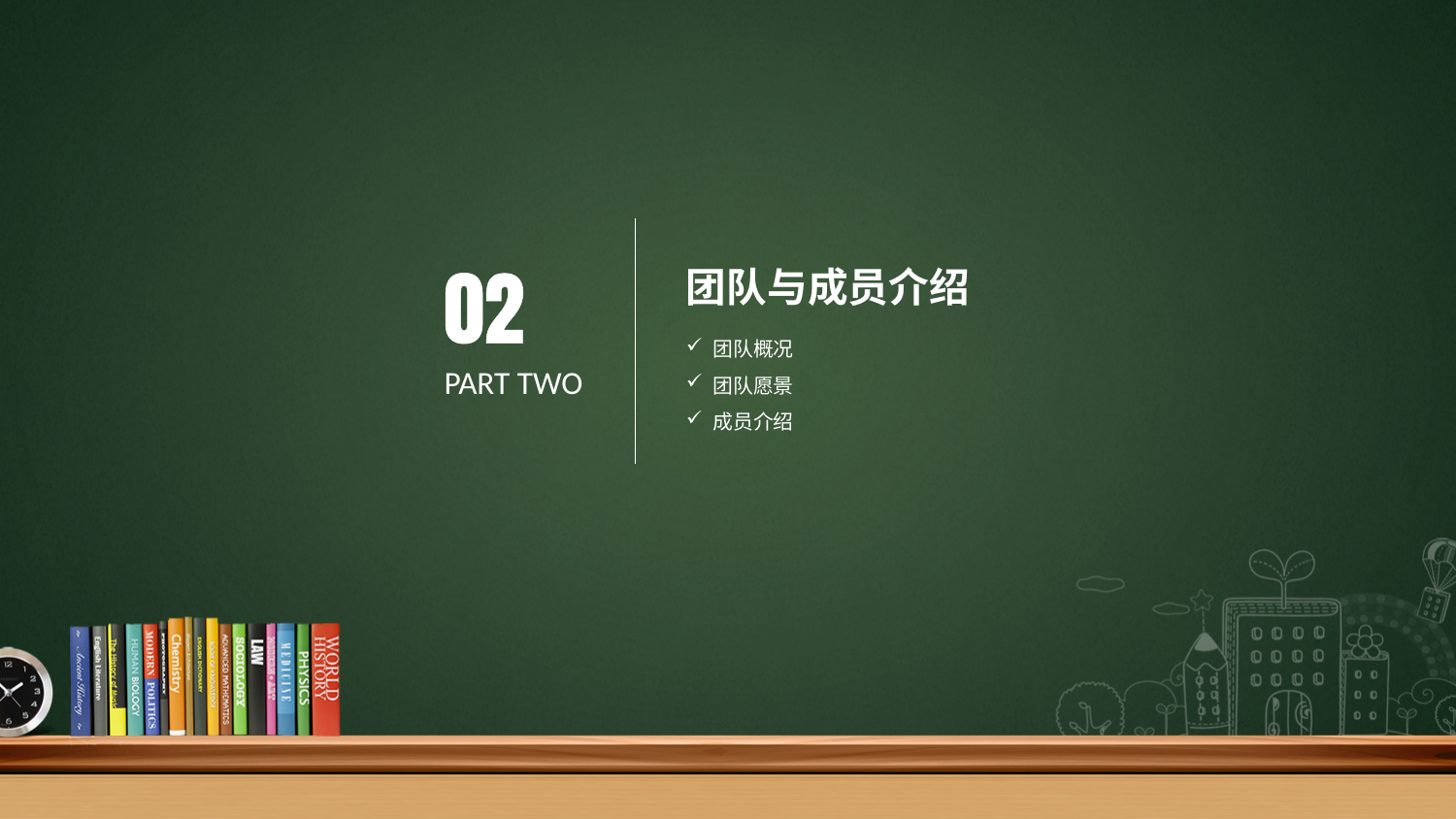

02
团队与成员介绍
团队概况
团队愿景
成员介绍
PART TWO